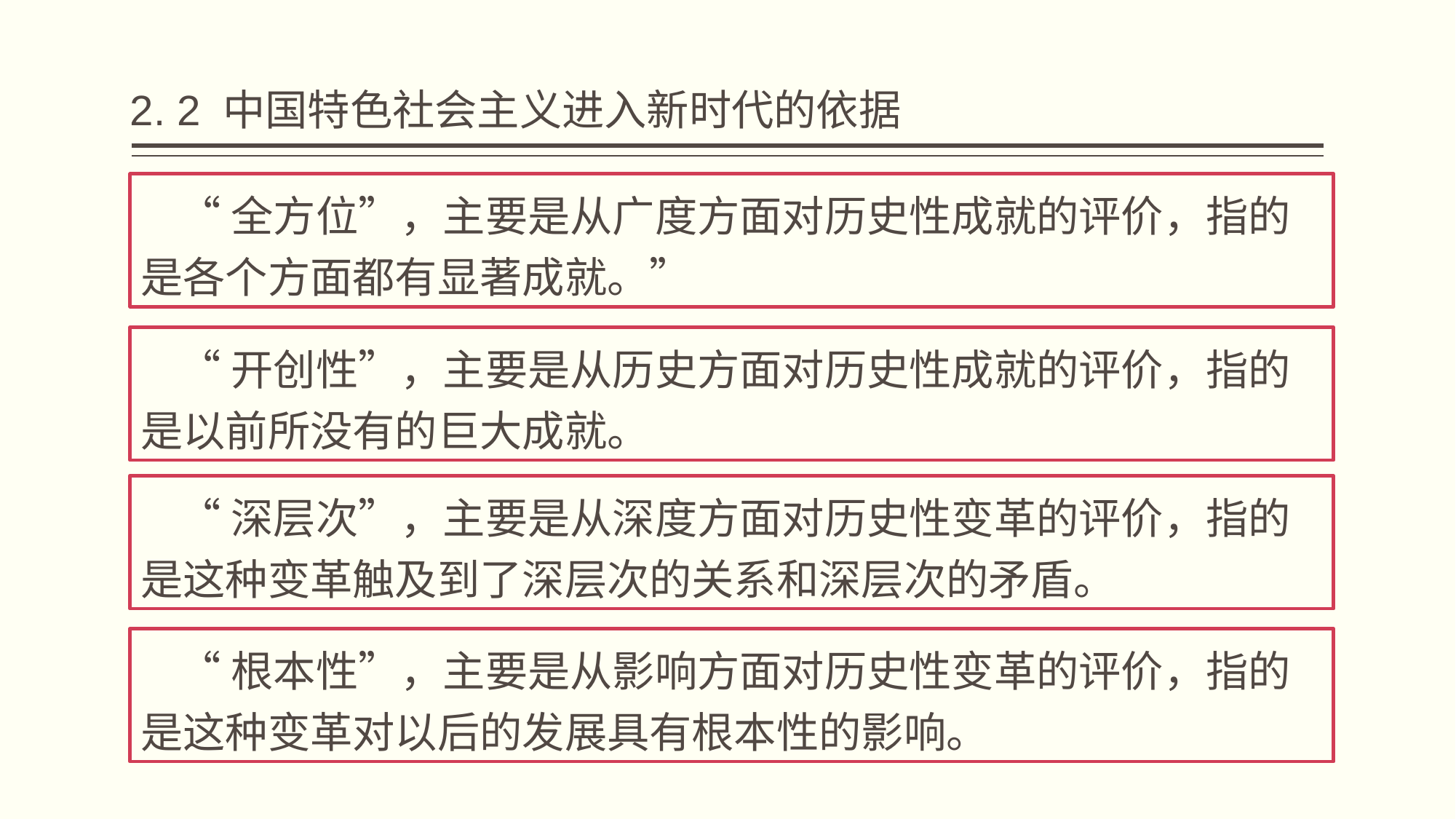

# 2. 2 中国特色社会主义进入新时代的依据
    “全方位”，主要是从广度方面对历史性成就的评价，指的是各个方面都有显著成就。”
    “开创性”，主要是从历史方面对历史性成就的评价，指的是以前所没有的巨大成就。
    “深层次”，主要是从深度方面对历史性变革的评价，指的是这种变革触及到了深层次的关系和深层次的矛盾。
    “根本性”，主要是从影响方面对历史性变革的评价，指的是这种变革对以后的发展具有根本性的影响。